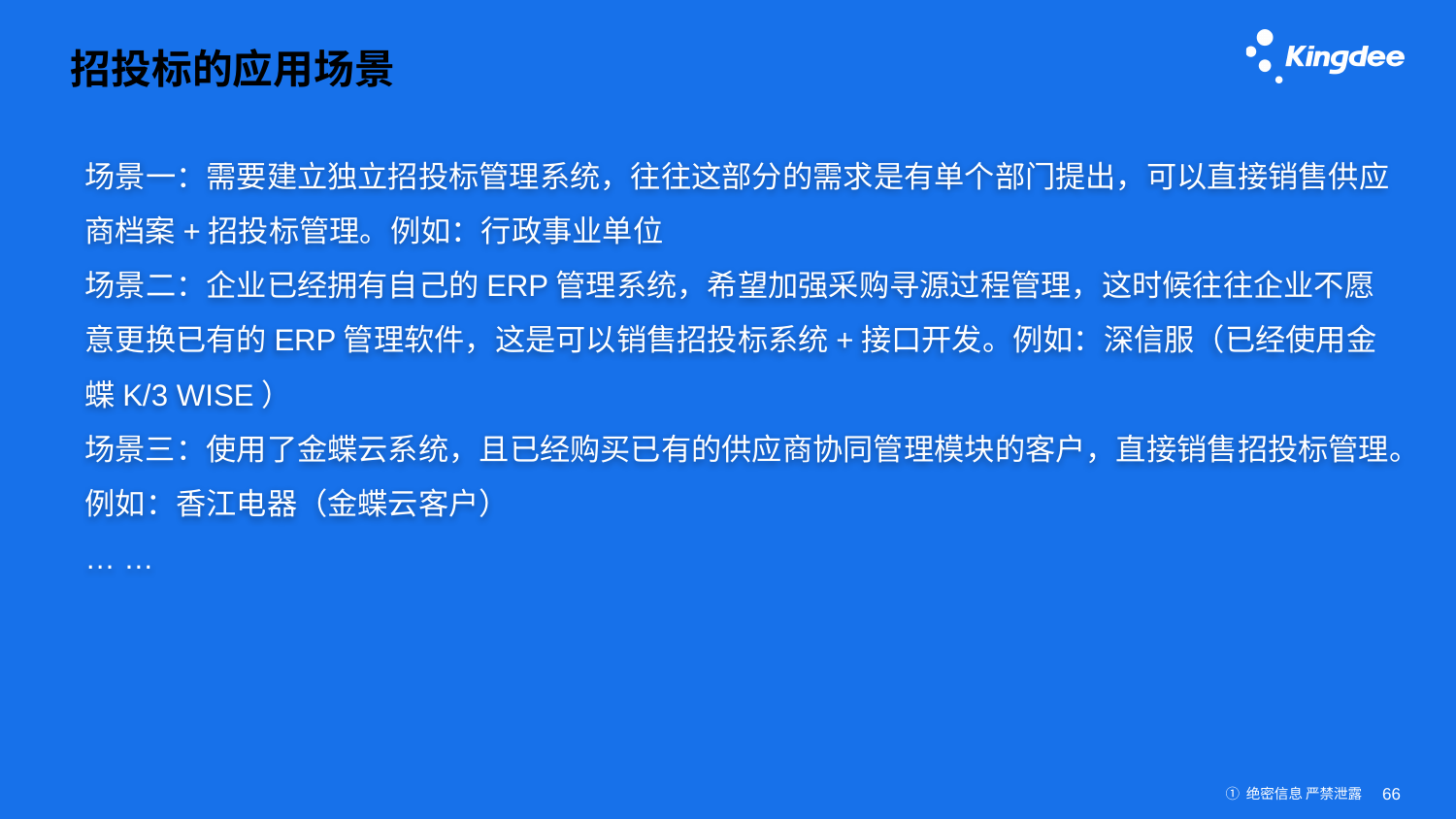

# 招投标的应用场景
场景一：需要建立独立招投标管理系统，往往这部分的需求是有单个部门提出，可以直接销售供应商档案+招投标管理。例如：行政事业单位
场景二：企业已经拥有自己的ERP管理系统，希望加强采购寻源过程管理，这时候往往企业不愿意更换已有的ERP管理软件，这是可以销售招投标系统+接口开发。例如：深信服（已经使用金蝶K/3 WISE）
场景三：使用了金蝶云系统，且已经购买已有的供应商协同管理模块的客户，直接销售招投标管理。例如：香江电器（金蝶云客户）
… …